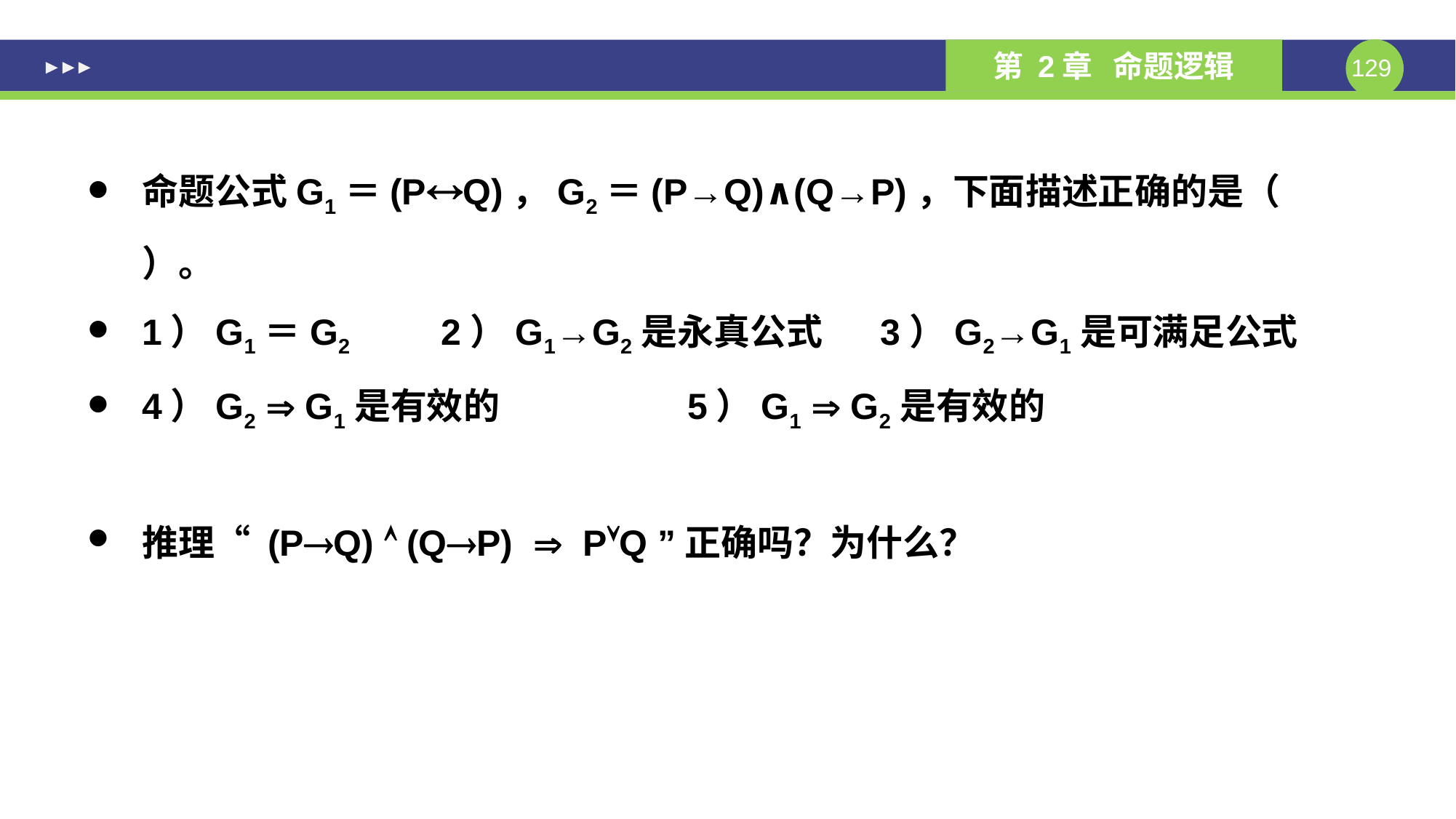

命题公式G1＝(P↔Q)，G2＝(P→Q)∧(Q→P)，下面描述正确的是（	）。
1）G1＝G2         2）G1→G2是永真公式      3）G2→G1是可满足公式
4）G2 ⇒ G1是有效的		5）G1 ⇒ G2是有效的

推理“ (P→Q) ∧ (Q→P)  ⇒  P∨Q ”正确吗？为什么？